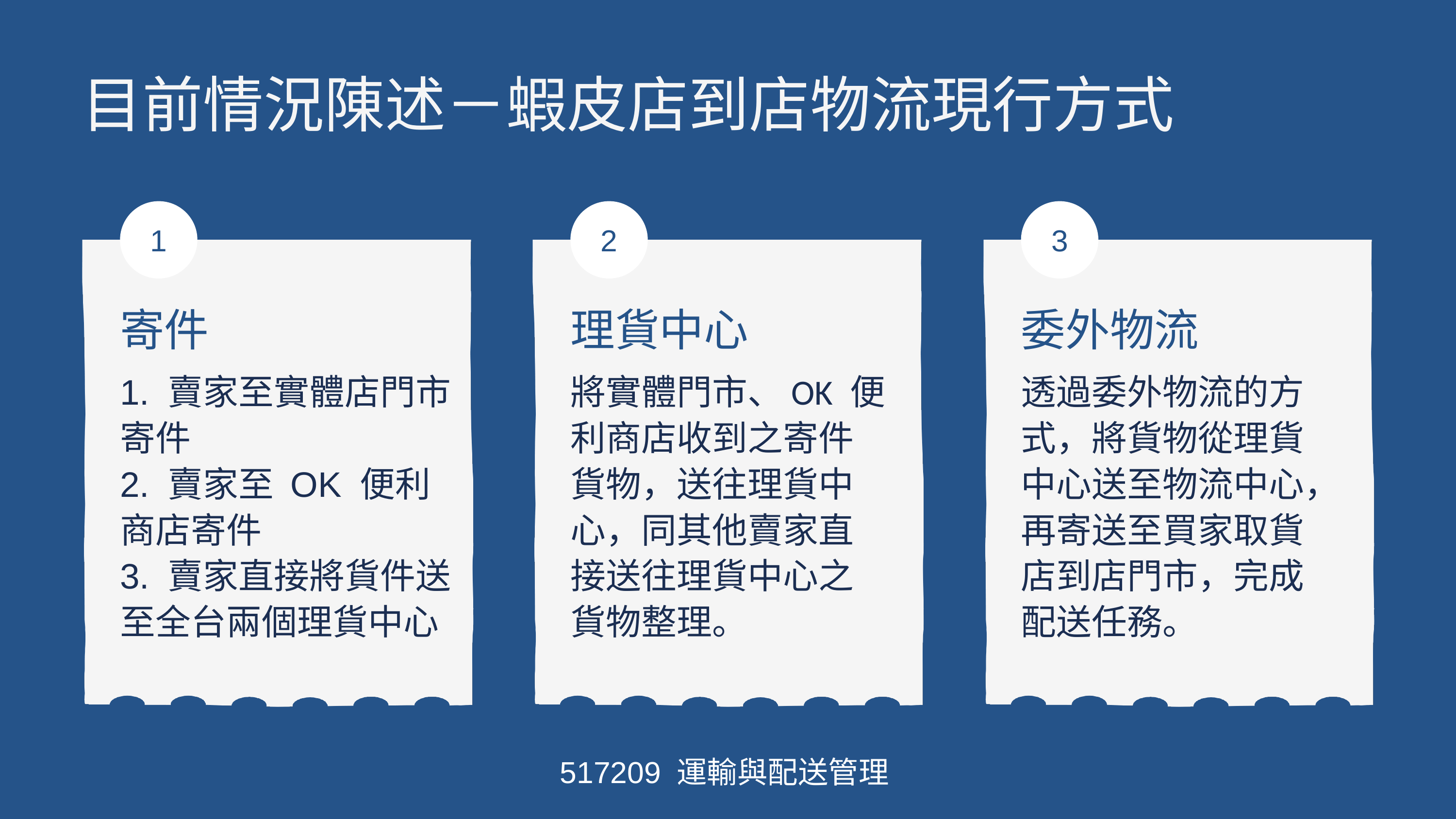

目前情況陳述－蝦皮店到店物流現行方式

1

2

3

寄件
1. 賣家至實體店門市寄件
2. 賣家至 OK 便利商店寄件
3. 賣家直接將貨件送至全台兩個理貨中心
理貨中心
將實體門市、OK 便利商店收到之寄件貨物，送往理貨中心，同其他賣家直接送往理貨中心之貨物整理。
委外物流
透過委外物流的方式，將貨物從理貨中心送至物流中心，再寄送至買家取貨店到店門市，完成配送任務。
517209 運輸與配送管理